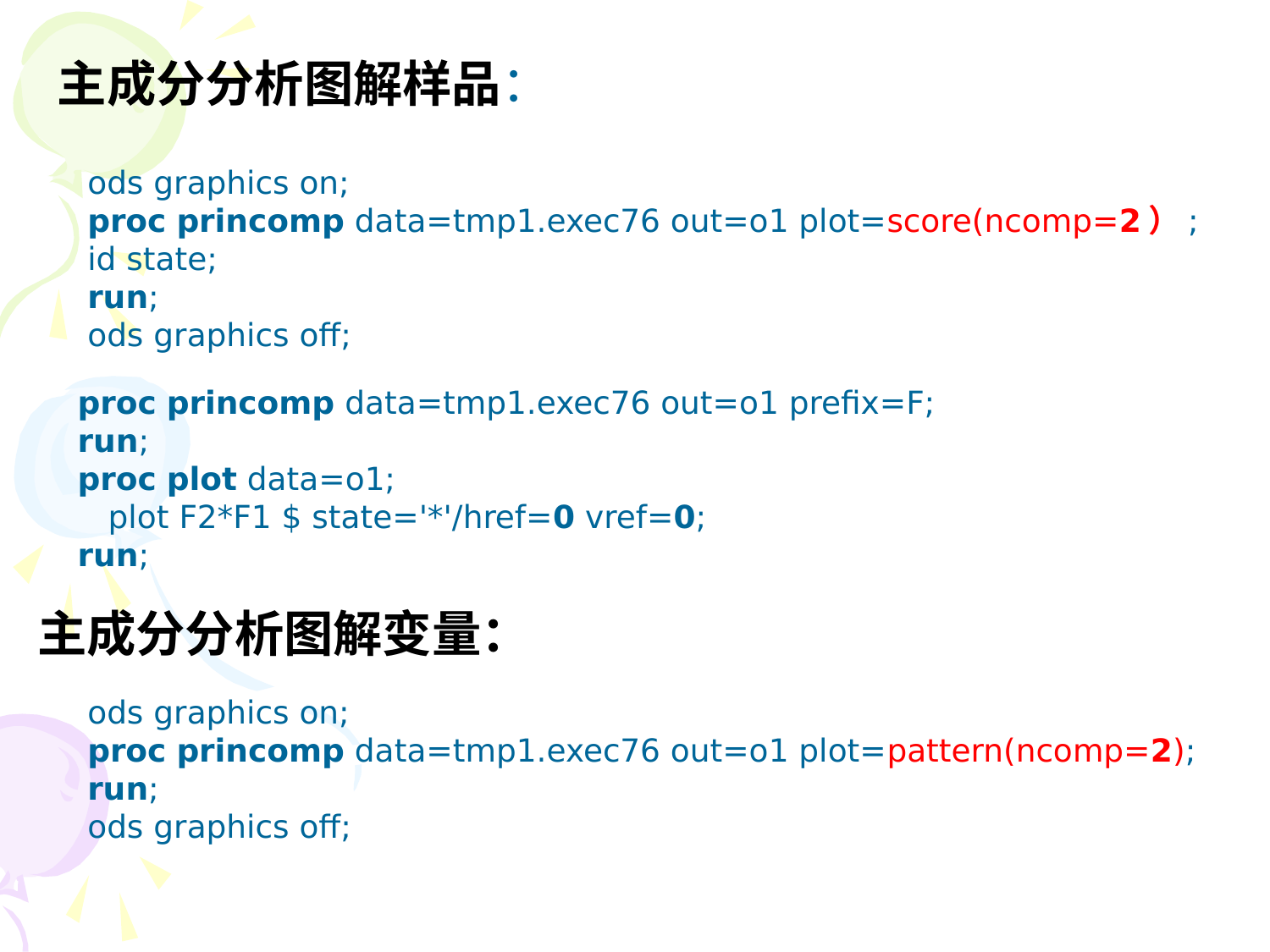

主成分分析图解样品：
ods graphics on;
proc princomp data=tmp1.exec76 out=o1 plot=score(ncomp=2）;
id state;
run;
ods graphics off;
proc princomp data=tmp1.exec76 out=o1 prefix=F;
run;
proc plot data=o1;
   plot F2*F1 $ state='*'/href=0 vref=0;
run;
主成分分析图解变量：
ods graphics on;
proc princomp data=tmp1.exec76 out=o1 plot=pattern(ncomp=2);
run;
ods graphics off;